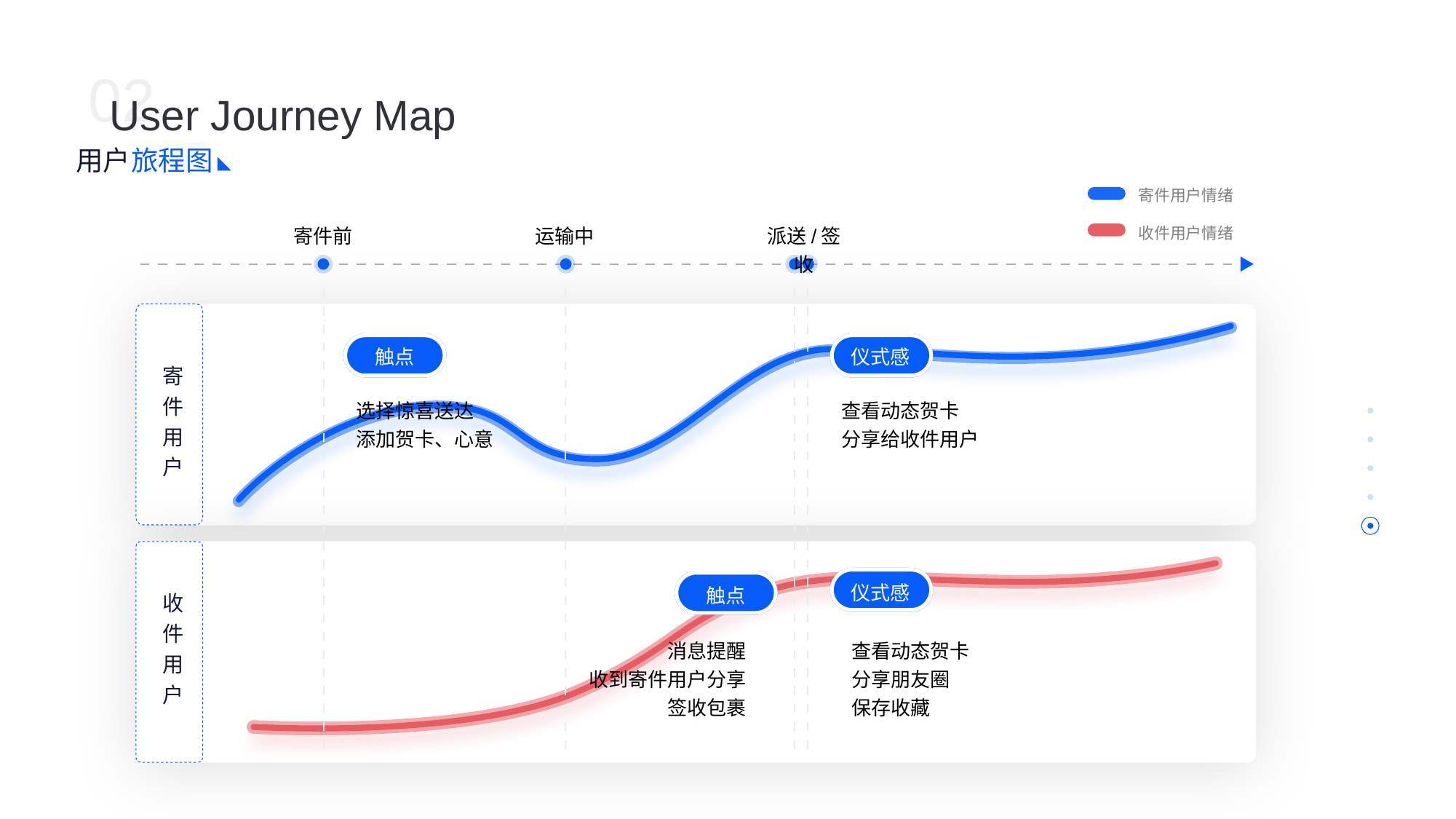

02
User Journey Map
用户
旅程图

寄件用户情绪

寄件前
运输中
派送/签收
收件用户情绪

触点
仪式感
寄件用户
选择惊喜送达
添加贺卡、心意
查看动态贺卡
分享给收件用户

仪式感

触点
收件用户
消息提醒
收到寄件用户分享
签收包裹
查看动态贺卡
分享朋友圈
保存收藏